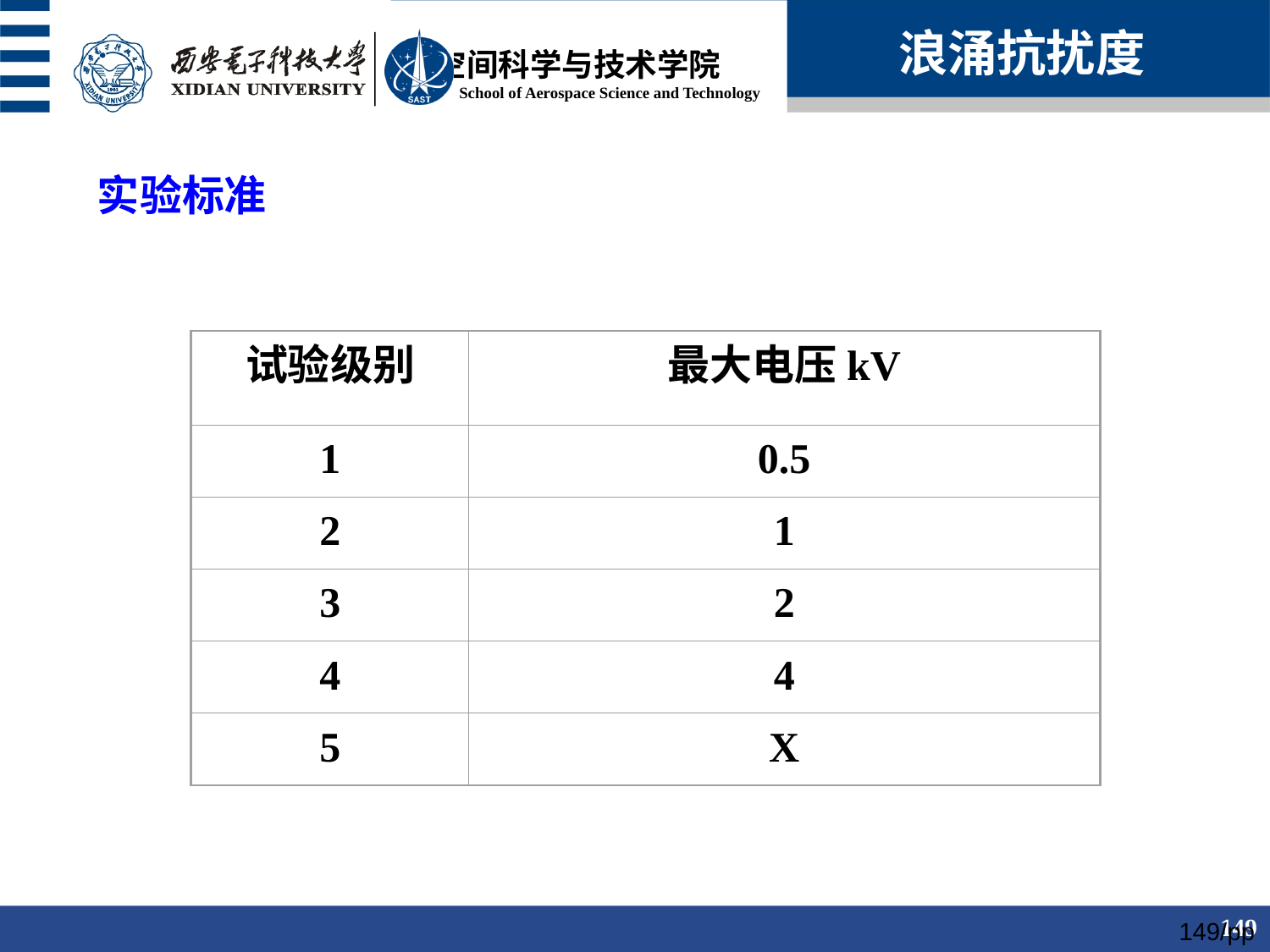

浪涌抗扰度
实验标准

试验级别

最大电压kV

1

0.5

2

1

3

2

4

4

5

X

149/pp